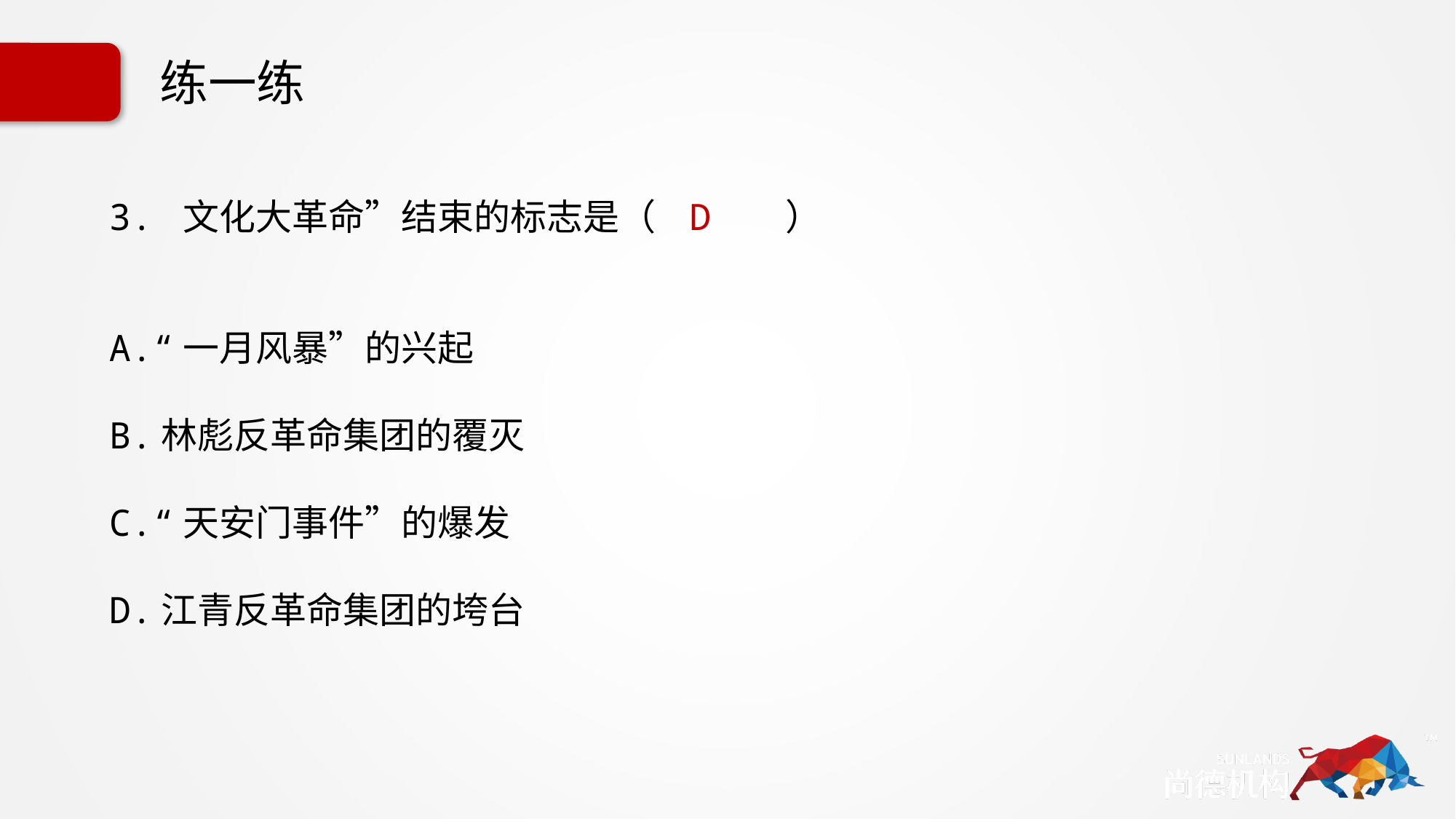

# 练一练
3. 文化大革命”结束的标志是（   D   ）

A.“一月风暴”的兴起

B.林彪反革命集团的覆灭

C.“天安门事件”的爆发

D.江青反革命集团的垮台